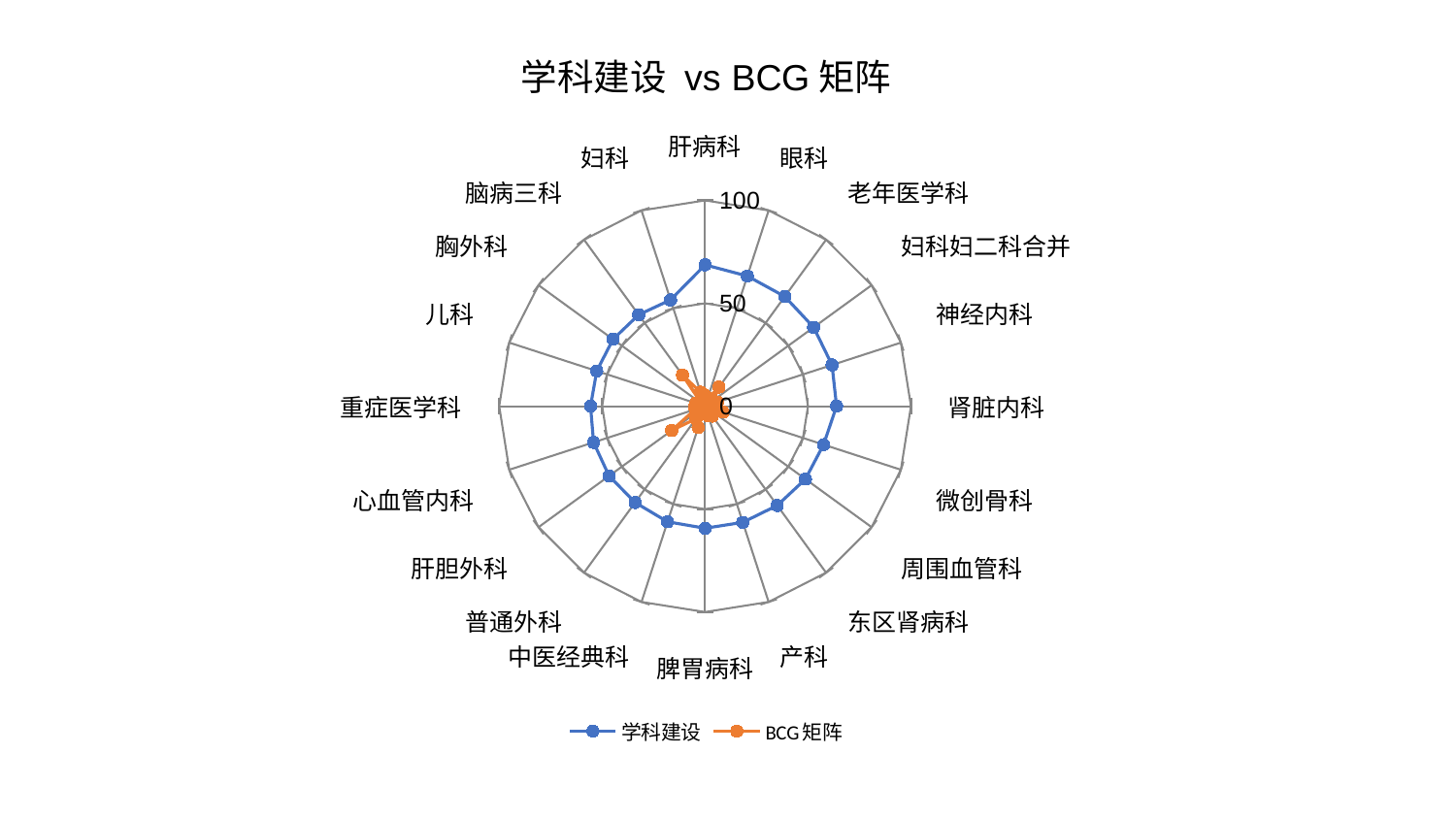

### Chart: 学科建设 vs BCG矩阵

| Category | 学科建设 | BCG矩阵 |
|---|---|---|
| 肝病科 | 68.67683391648326 | 5.266876778089112 |
| 眼科 | 66.49835233665182 | 3.3445782618576585 |
| 老年医学科 | 65.86682642225396 | 11.508962933388418 |
| 妇科妇二科合并 | 65.17868956440775 | 4.857979615126781 |
| 神经内科 | 64.85231487515505 | 6.3531209404449225 |
| 肾脏内科 | 63.874222721086426 | 4.415050444735442 |
| 微创骨科 | 60.52541932824534 | 9.194917155108605 |
| 周围血管科 | 60.28182430112331 | 4.314160693810807 |
| 东区肾病科 | 59.63331782829346 | 5.9461490709309075 |
| 产科 | 59.34771141226568 | 4.860477688329938 |
| 脾胃病科 | 59.326118350749745 | 1.169176713106945 |
| 中医经典科 | 59.067786600877305 | 10.91289607054751 |
| 普通外科 | 57.83411429421969 | 7.565739906488804 |
| 肝胆外科 | 57.658249496107125 | 20.038416766297953 |
| 心血管内科 | 56.94864213797216 | 5.061473918421895 |
| 重症医学科 | 55.63231541110308 | 5.008398280344399 |
| 儿科 | 55.34514254102638 | 4.805927438018151 |
| 胸外科 | 55.28394188593106 | 2.0821648351470317 |
| 脑病三科 | 54.91108467128158 | 18.673833893126904 |
| 妇科 | 54.30393865728363 | 7.126497757430504 |
20